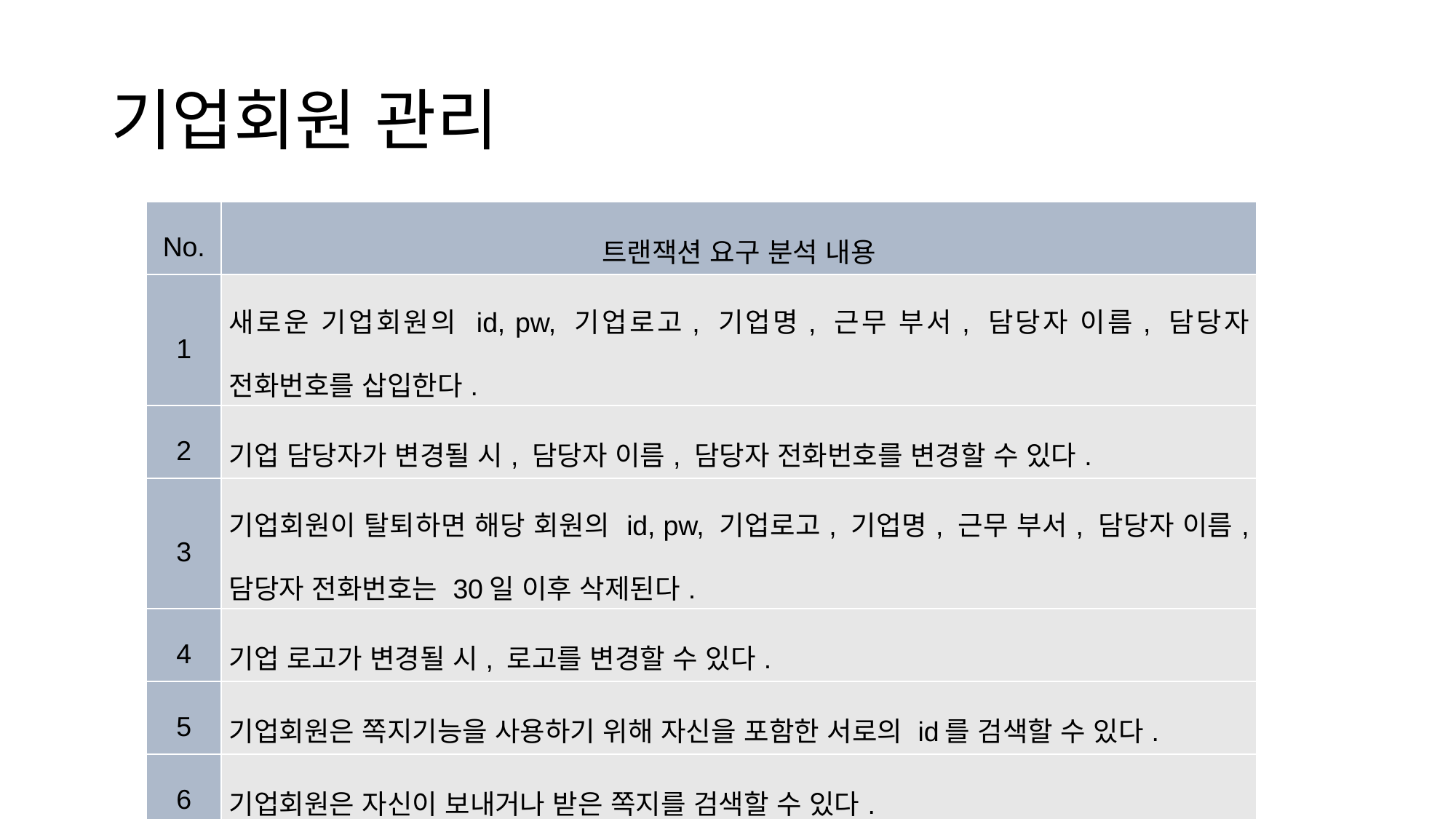

# 기업회원 관리
| No. | 트랜잭션 요구 분석 내용 |
| --- | --- |
| 1 | 새로운 기업회원의 id, pw, 기업로고, 기업명, 근무 부서, 담당자 이름, 담당자 전화번호를 삽입한다. |
| 2 | 기업 담당자가 변경될 시, 담당자 이름, 담당자 전화번호를 변경할 수 있다. |
| 3 | 기업회원이 탈퇴하면 해당 회원의 id, pw, 기업로고, 기업명, 근무 부서, 담당자 이름, 담당자 전화번호는 30일 이후 삭제된다. |
| 4 | 기업 로고가 변경될 시, 로고를 변경할 수 있다. |
| 5 | 기업회원은 쪽지기능을 사용하기 위해 자신을 포함한 서로의 id를 검색할 수 있다. |
| 6 | 기업회원은 자신이 보내거나 받은 쪽지를 검색할 수 있다. |